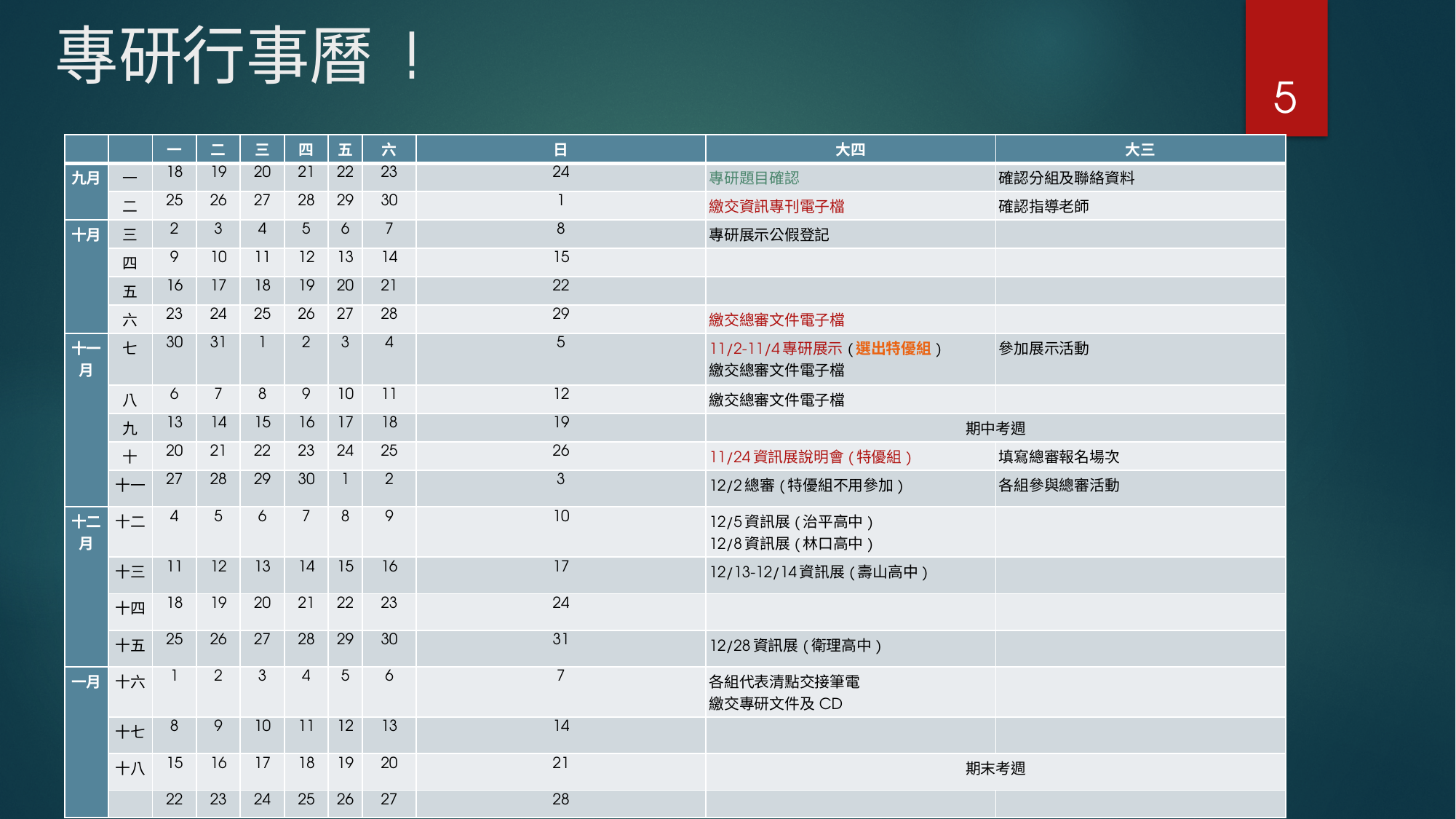

# 專研行事曆 !
5
|  |  | 一 | 二 | 三 | 四 | 五 | 六 | 日 | 大四 | 大三 |
| --- | --- | --- | --- | --- | --- | --- | --- | --- | --- | --- |
| 九月 | 一 | 18 | 19 | 20 | 21 | 22 | 23 | 24 | 專研題目確認 | 確認分組及聯絡資料 |
|  | 二 | 25 | 26 | 27 | 28 | 29 | 30 | 1 | 繳交資訊專刊電子檔 | 確認指導老師 |
| 十月 | 三 | 2 | 3 | 4 | 5 | 6 | 7 | 8 | 專研展示公假登記 |  |
|  | 四 | 9 | 10 | 11 | 12 | 13 | 14 | 15 |  |  |
|  | 五 | 16 | 17 | 18 | 19 | 20 | 21 | 22 |  |  |
|  | 六 | 23 | 24 | 25 | 26 | 27 | 28 | 29 | 繳交總審文件電子檔 |  |
| 十一月 | 七 | 30 | 31 | 1 | 2 | 3 | 4 | 5 | 11/2-11/4專研展示(選出特優組) 繳交總審文件電子檔 | 參加展示活動 |
|  | 八 | 6 | 7 | 8 | 9 | 10 | 11 | 12 | 繳交總審文件電子檔 |  |
|  | 九 | 13 | 14 | 15 | 16 | 17 | 18 | 19 | 期中考週 |  |
|  | 十 | 20 | 21 | 22 | 23 | 24 | 25 | 26 | 11/24資訊展說明會(特優組) | 填寫總審報名場次 |
|  | 十一 | 27 | 28 | 29 | 30 | 1 | 2 | 3 | 12/2總審(特優組不用參加) | 各組參與總審活動 |
| 十二月 | 十二 | 4 | 5 | 6 | 7 | 8 | 9 | 10 | 12/5資訊展(治平高中) 12/8資訊展(林口高中) |  |
|  | 十三 | 11 | 12 | 13 | 14 | 15 | 16 | 17 | 12/13-12/14資訊展(壽山高中) |  |
|  | 十四 | 18 | 19 | 20 | 21 | 22 | 23 | 24 |  |  |
|  | 十五 | 25 | 26 | 27 | 28 | 29 | 30 | 31 | 12/28資訊展(衛理高中) |  |
| 一月 | 十六 | 1 | 2 | 3 | 4 | 5 | 6 | 7 | 各組代表清點交接筆電 繳交專研文件及CD |  |
|  | 十七 | 8 | 9 | 10 | 11 | 12 | 13 | 14 |  |  |
|  | 十八 | 15 | 16 | 17 | 18 | 19 | 20 | 21 | 期末考週 |  |
|  |  | 22 | 23 | 24 | 25 | 26 | 27 | 28 |  |  |